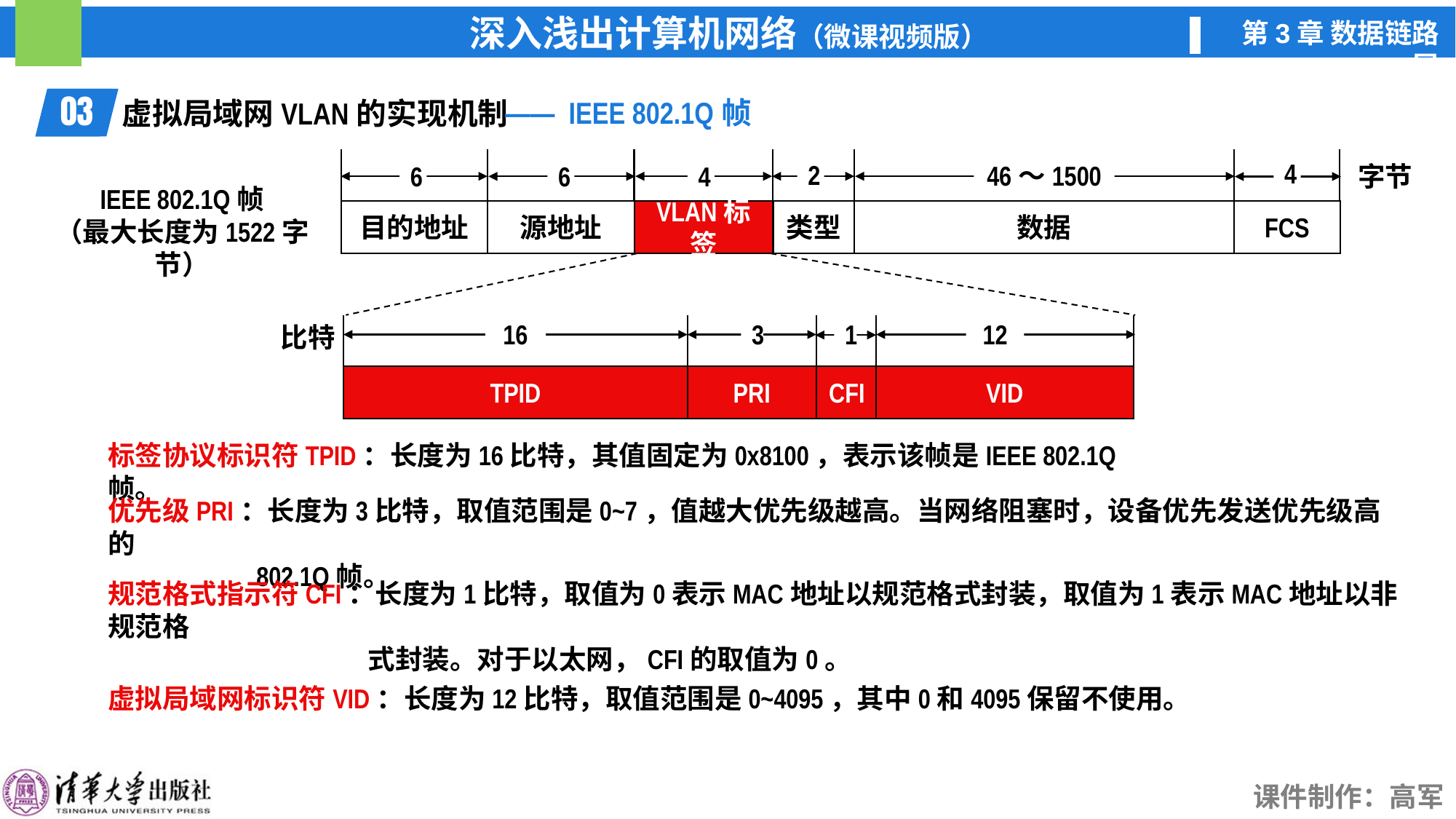

——  IEEE 802.1Q帧
03
01
虚拟局域网VLAN的实现机制
4
2
46～1500
6
4
字节
6
IEEE 802.1Q帧
（最大长度为1522字节）
目的地址
源地址
VLAN标签
类型
数据
FCS
16
3
1
12
比特
VID
TPID
PRI
CFI
标签协议标识符TPID：长度为16比特，其值固定为0x8100，表示该帧是IEEE 802.1Q帧。
优先级PRI：长度为3比特，取值范围是0~7，值越大优先级越高。当网络阻塞时，设备优先发送优先级高的
                        802.1Q帧。
规范格式指示符CFI：长度为1比特，取值为0表示MAC地址以规范格式封装，取值为1表示MAC地址以非规范格
                                         式封装。对于以太网，CFI的取值为0。
虚拟局域网标识符VID：长度为12比特，取值范围是0~4095，其中0和4095保留不使用。